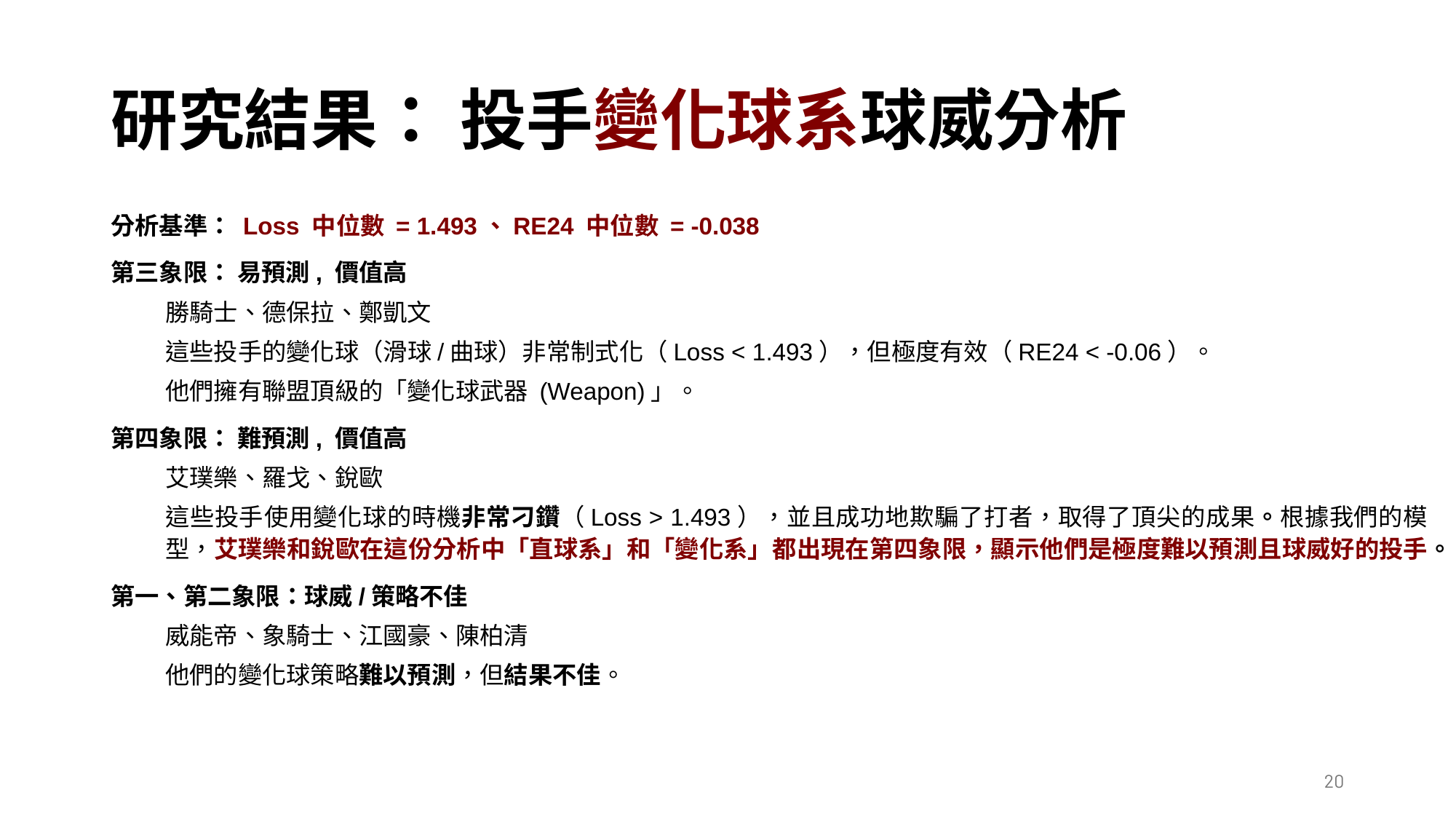

# 研究結果： 投手變化球系球威分析
分析基準： Loss 中位數 = 1.493、RE24 中位數 = -0.038
第三象限： 易預測, 價值高
勝騎士、德保拉、鄭凱文
這些投手的變化球（滑球/曲球）非常制式化（Loss < 1.493），但極度有效（RE24 < -0.06）。
他們擁有聯盟頂級的「變化球武器 (Weapon)」。
第四象限： 難預測, 價值高
艾璞樂、羅戈、銳歐
這些投手使用變化球的時機非常刁鑽（Loss > 1.493），並且成功地欺騙了打者，取得了頂尖的成果。根據我們的模型，艾璞樂和銳歐在這份分析中「直球系」和「變化系」都出現在第四象限，顯示他們是極度難以預測且球威好的投手。
第一、第二象限：球威/策略不佳
威能帝、象騎士、江國豪、陳柏清
他們的變化球策略難以預測，但結果不佳。
20